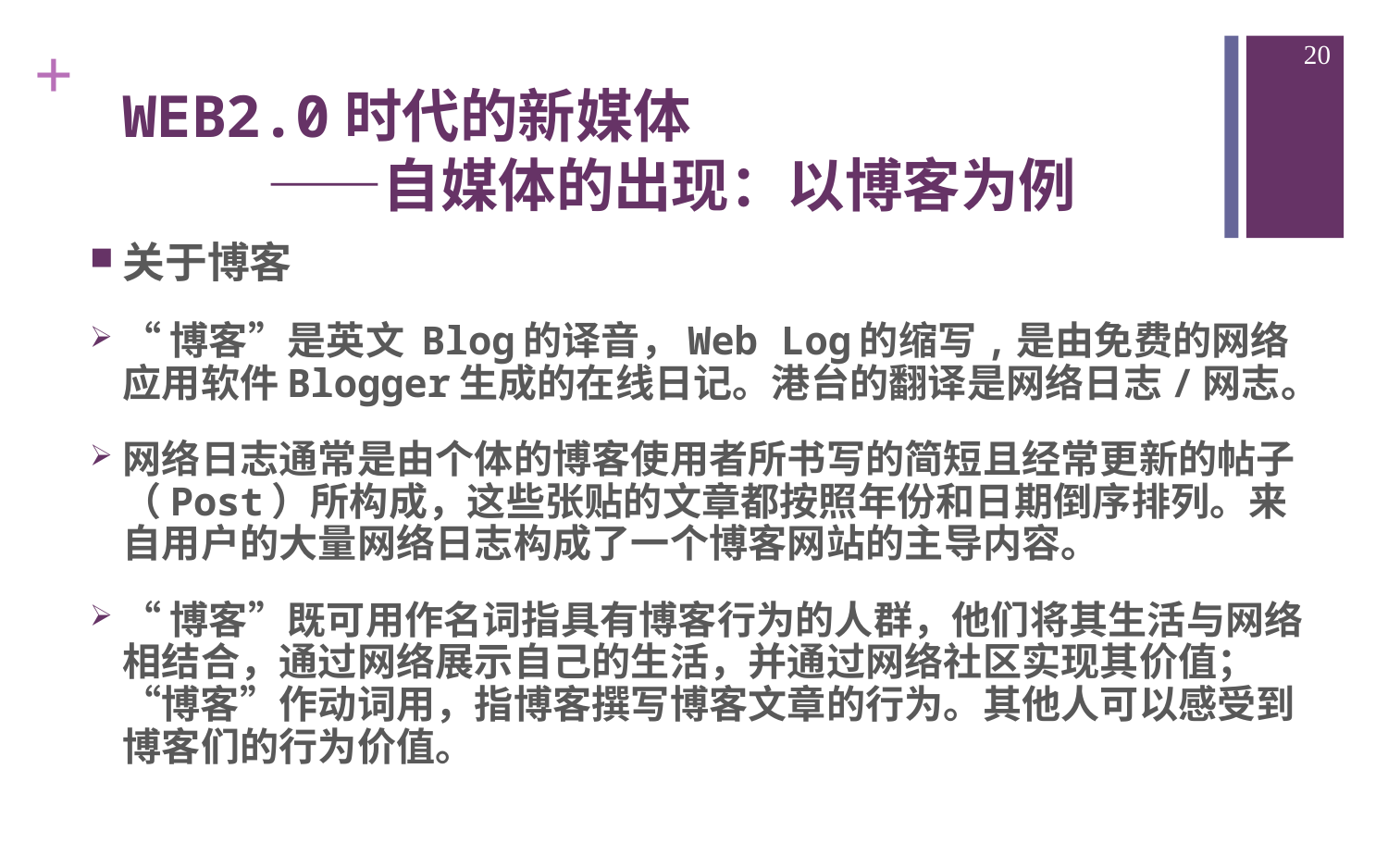

20
# WEB2.0时代的新媒体 ——自媒体的出现：以博客为例
关于博客
“博客”是英文 Blog的译音，Web Log的缩写,是由免费的网络应用软件Blogger生成的在线日记。港台的翻译是网络日志/网志。
网络日志通常是由个体的博客使用者所书写的简短且经常更新的帖子（Post）所构成，这些张贴的文章都按照年份和日期倒序排列。来自用户的大量网络日志构成了一个博客网站的主导内容。
“博客”既可用作名词指具有博客行为的人群，他们将其生活与网络相结合，通过网络展示自己的生活，并通过网络社区实现其价值；“博客”作动词用，指博客撰写博客文章的行为。其他人可以感受到博客们的行为价值。